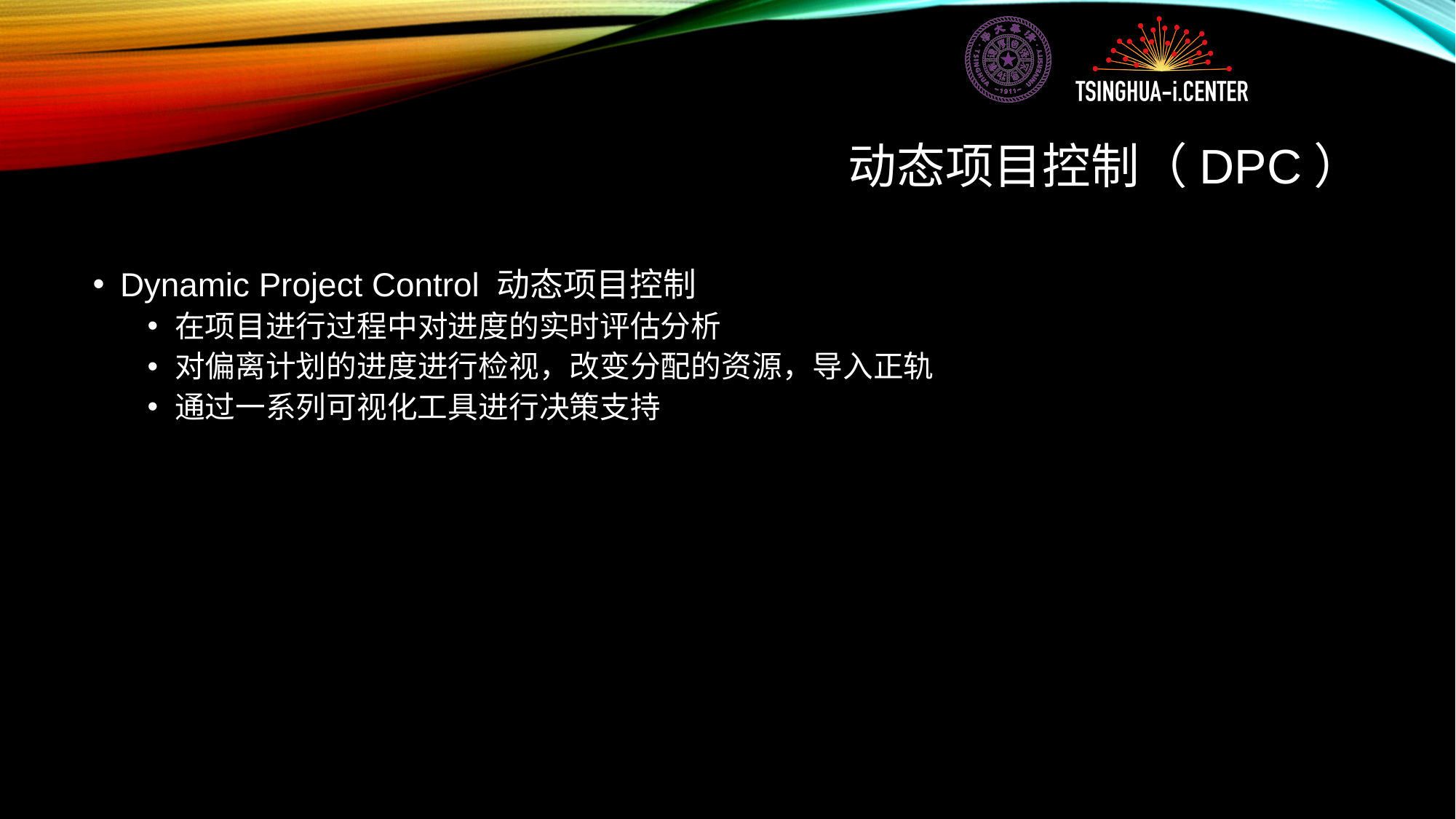

# 动态项目控制（DPC）
Dynamic Project Control 动态项目控制
在项目进行过程中对进度的实时评估分析
对偏离计划的进度进行检视，改变分配的资源，导入正轨
通过一系列可视化工具进行决策支持